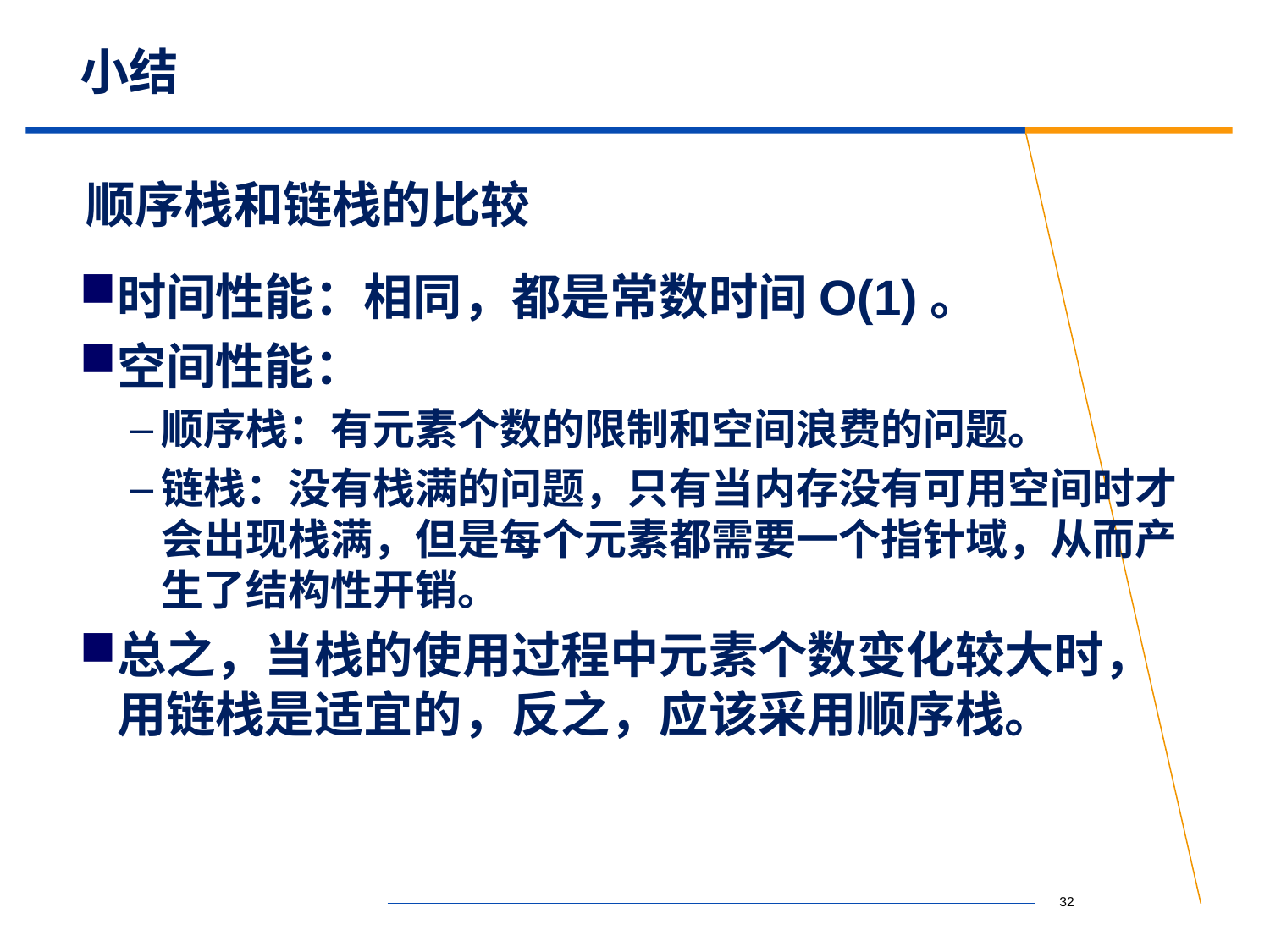

# 小结
顺序栈和链栈的比较
时间性能：相同，都是常数时间O(1)。
空间性能：
顺序栈：有元素个数的限制和空间浪费的问题。
链栈：没有栈满的问题，只有当内存没有可用空间时才会出现栈满，但是每个元素都需要一个指针域，从而产生了结构性开销。
总之，当栈的使用过程中元素个数变化较大时，用链栈是适宜的，反之，应该采用顺序栈。